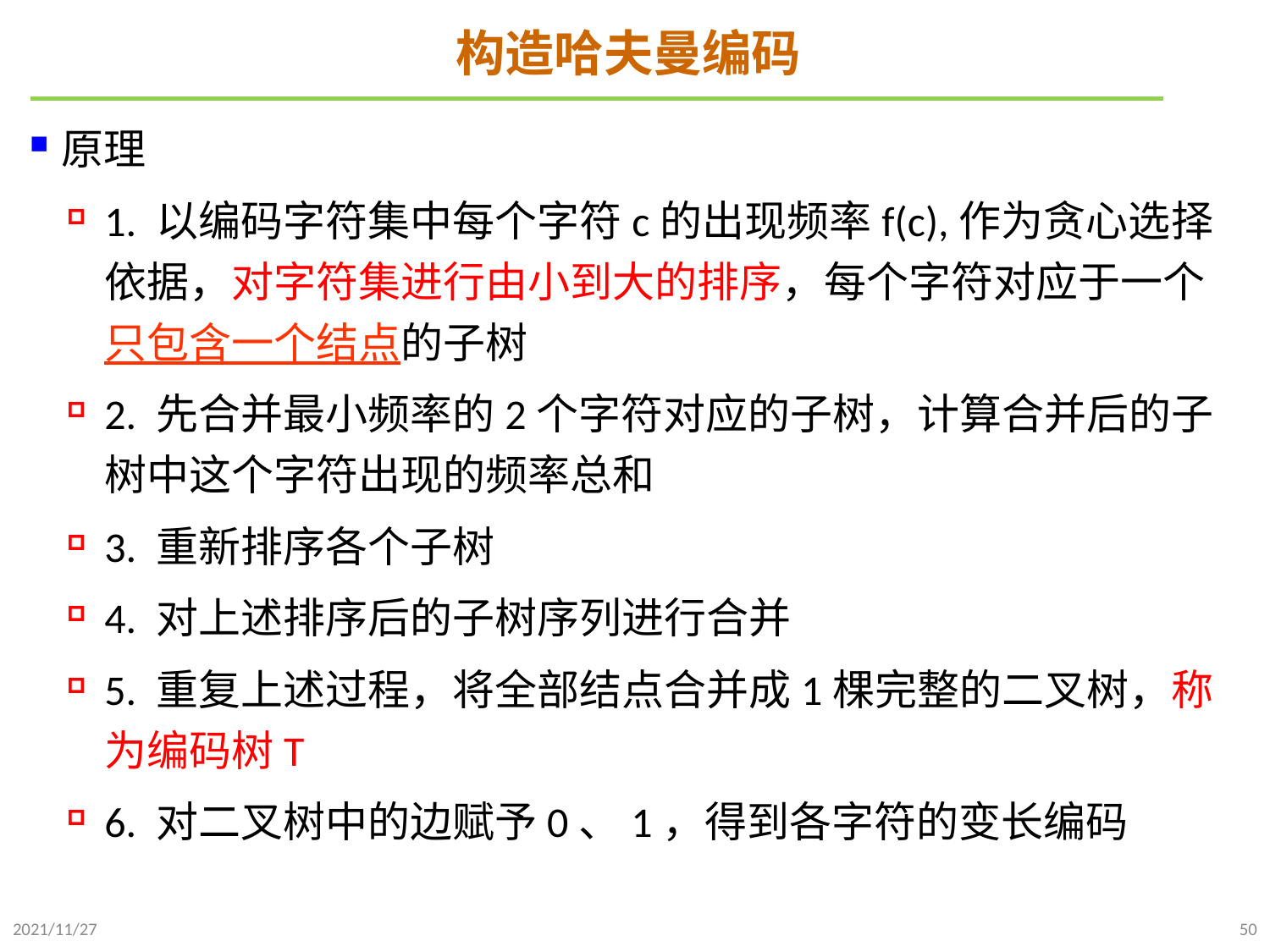

# 构造哈夫曼编码
原理
1. 以编码字符集中每个字符c的出现频率f(c),作为贪心选择依据，对字符集进行由小到大的排序，每个字符对应于一个只包含一个结点的子树
2. 先合并最小频率的2个字符对应的子树，计算合并后的子树中这个字符出现的频率总和
3. 重新排序各个子树
4. 对上述排序后的子树序列进行合并
5. 重复上述过程，将全部结点合并成1棵完整的二叉树，称为编码树T
6. 对二叉树中的边赋予0、1，得到各字符的变长编码

2021/11/27
50